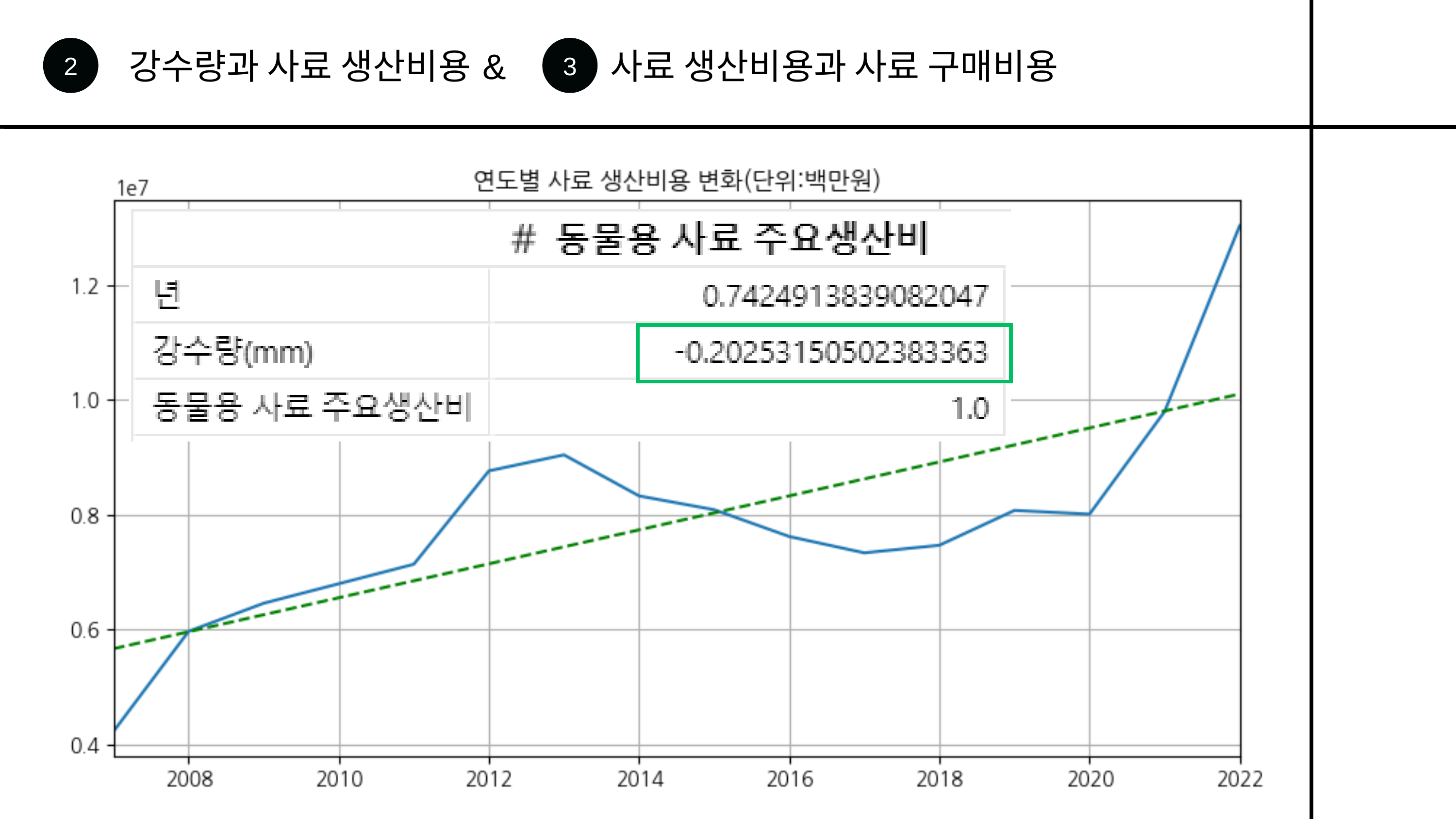

2

3
강수량과 사료 생산비용
&
사료 생산비용과 사료 구매비용